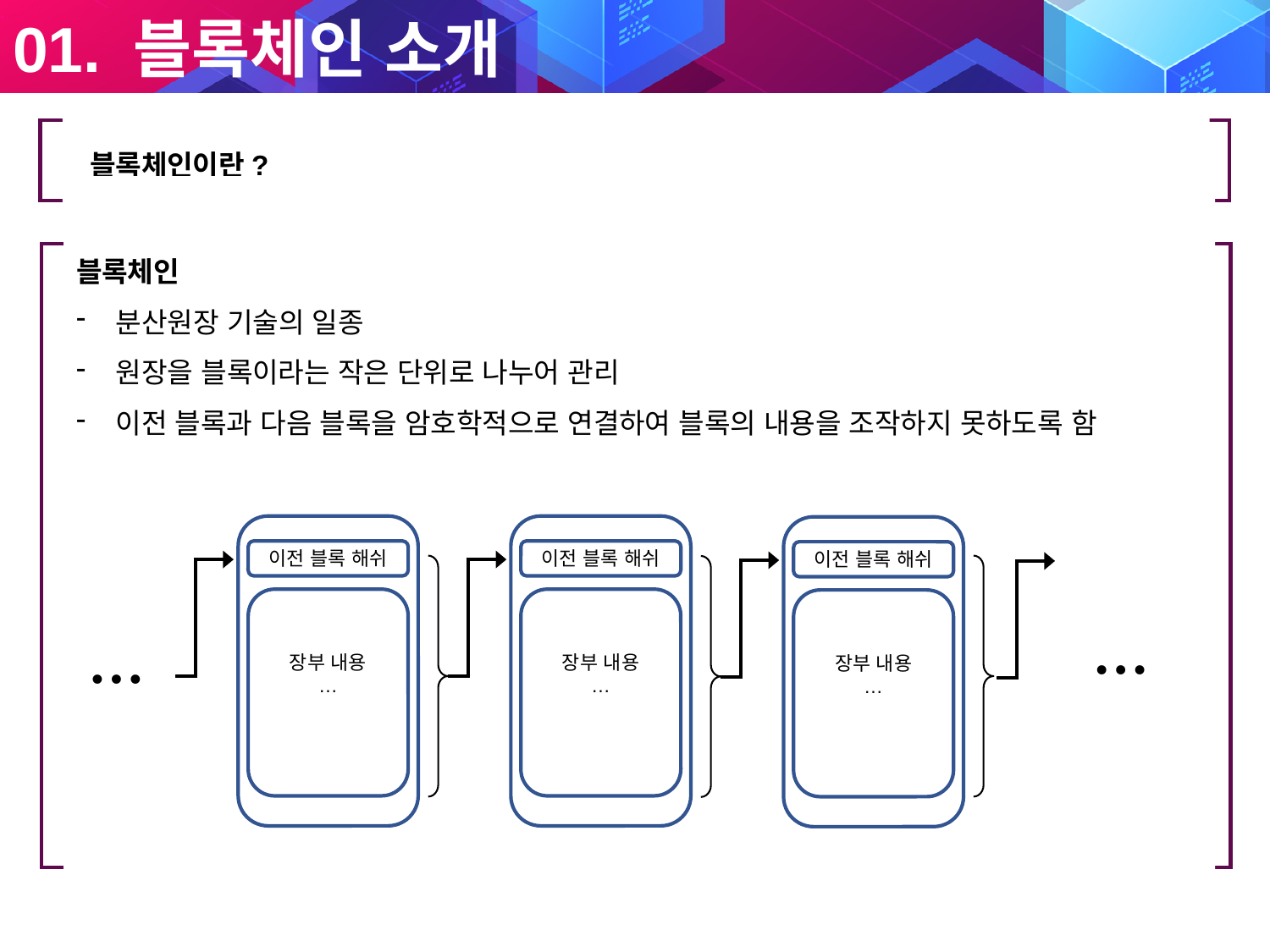

01. 블록체인 소개
­ 블록체인이란?

블록체인
분산원장 기술의 일종
원장을 블록이라는 작은 단위로 나누어 관리
이전 블록과 다음 블록을 암호학적으로 연결하여 블록의 내용을 조작하지 못하도록 함

이전 블록 해쉬
장부 내용
…

이전 블록 해쉬
장부 내용
…

이전 블록 해쉬
장부 내용
…

…
…